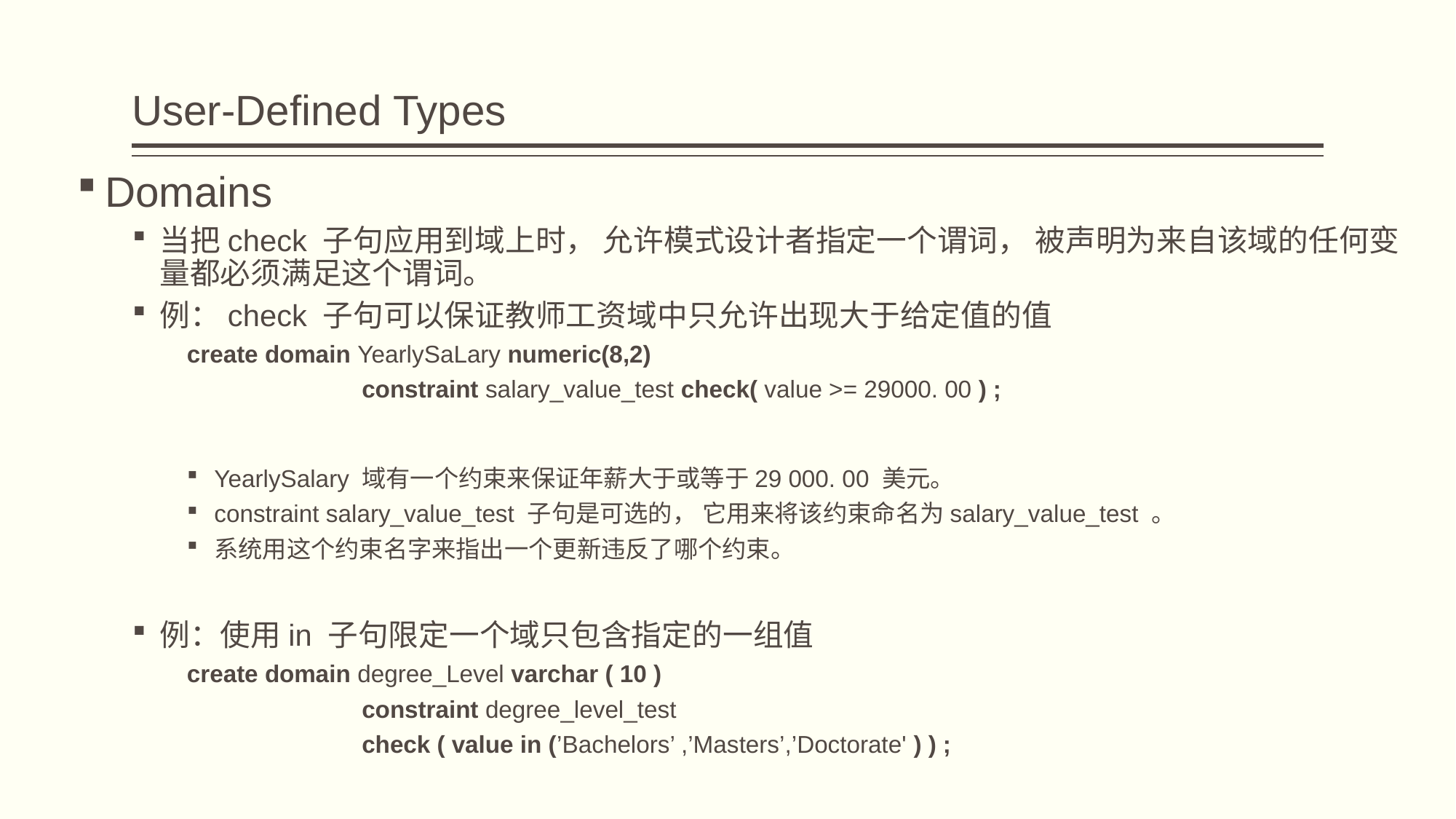

# User-Defined Types
Domains
当把check 子句应用到域上时， 允许模式设计者指定一个谓词， 被声明为来自该域的任何变量都必须满足这个谓词。
例：check 子句可以保证教师工资域中只允许出现大于给定值的值
create domain YearlySaLary numeric(8,2)
                          constraint salary_value_test check( value >= 29000. 00 ) ;

YearlySalary 域有一个约束来保证年薪大于或等于29 000. 00 美元。
constraint salary_value_test 子句是可选的， 它用来将该约束命名为salary_value_test 。
系统用这个约束名字来指出一个更新违反了哪个约束。

例：使用in 子句限定一个域只包含指定的一组值
create domain degree_Level varchar ( 10 )
                          constraint degree_level_test
                          check ( value in (’Bachelors’ ,’Masters’,’Doctorate' ) ) ;